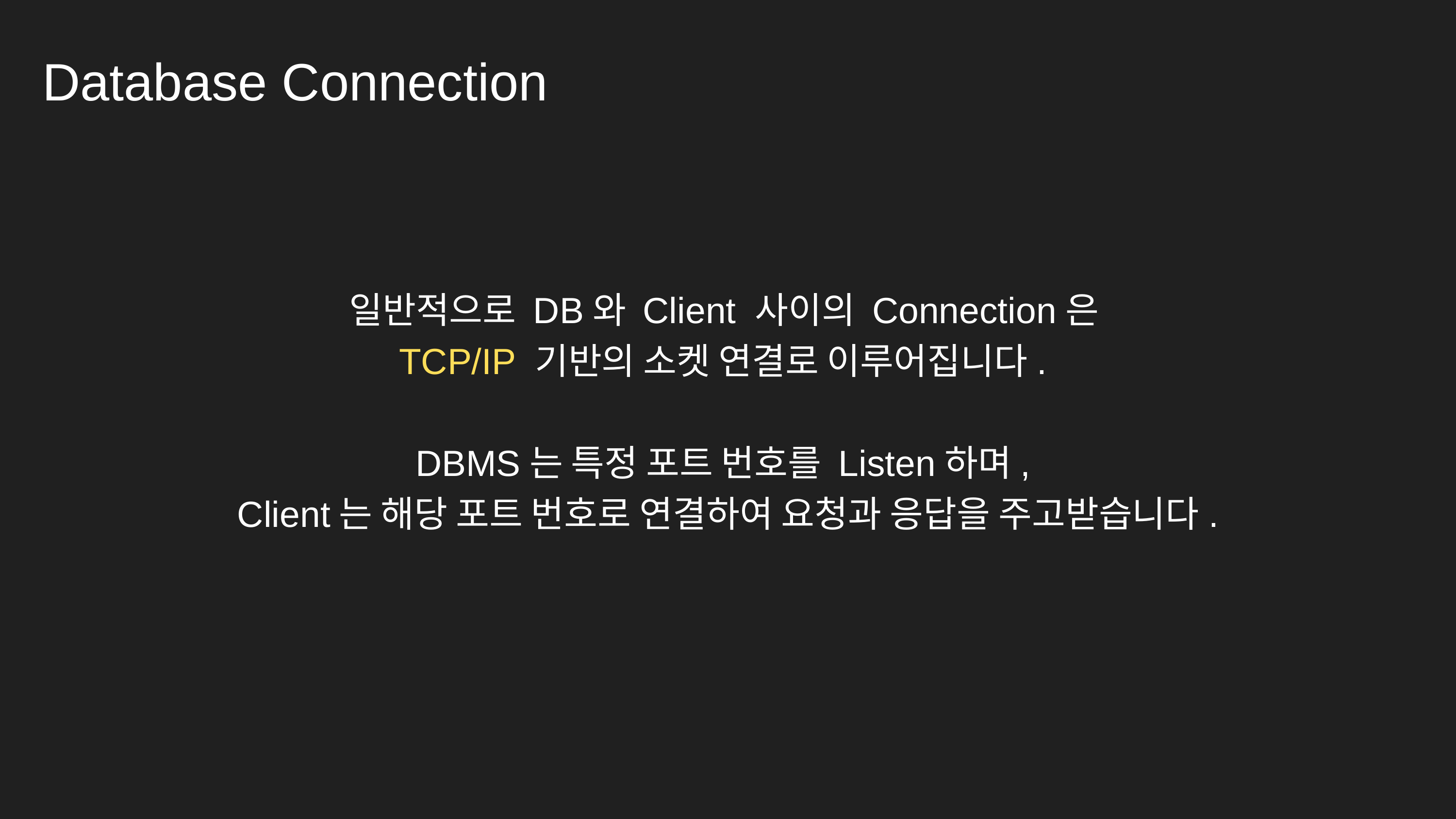

Database Connection
일반적으로 DB와 Client 사이의 Connection은
TCP/IP 기반의 소켓 연결로 이루어집니다.

DBMS는 특정 포트 번호를 Listen하며,
Client는 해당 포트 번호로 연결하여 요청과 응답을 주고받습니다.